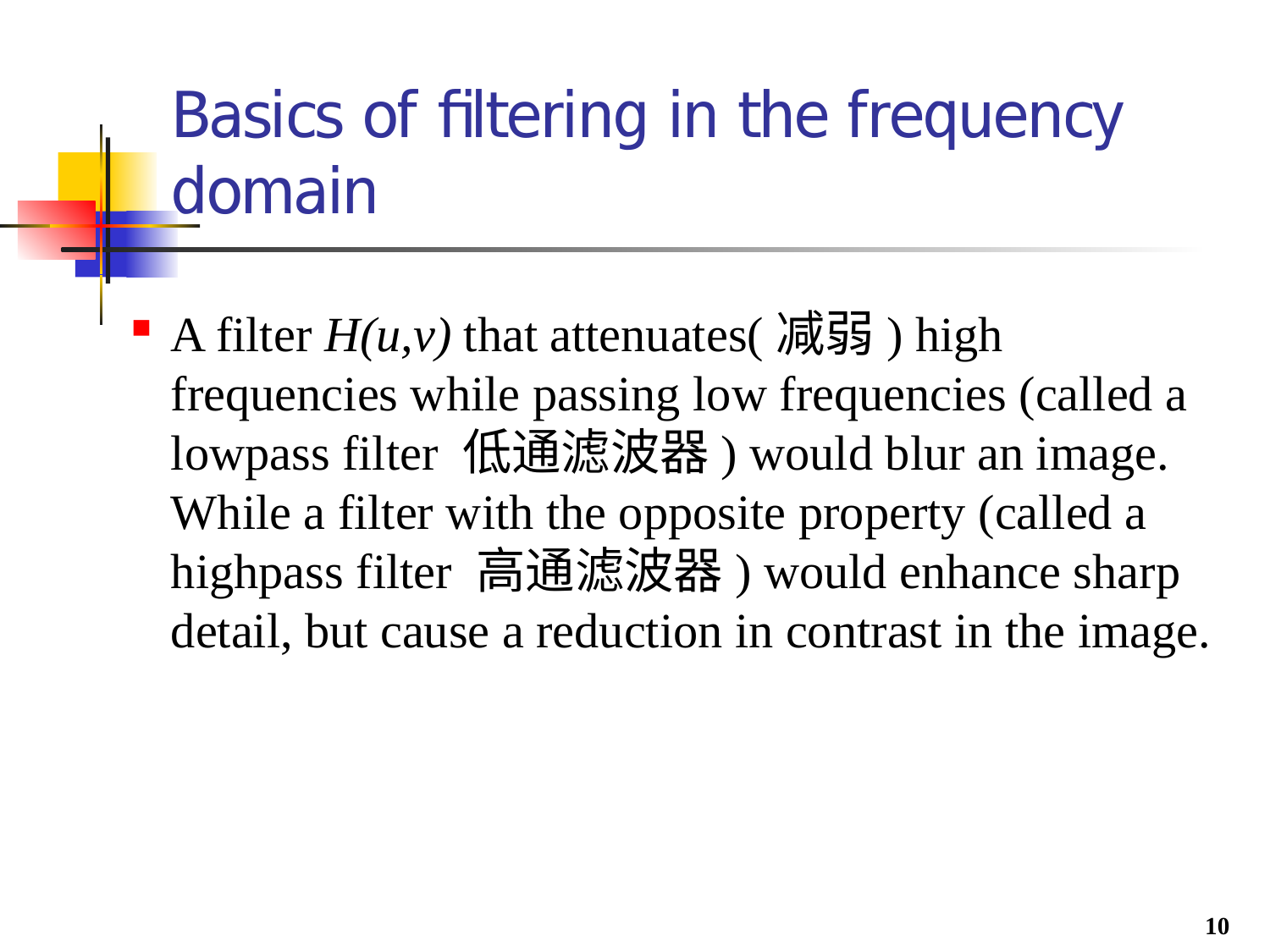

# Basics of filtering in the frequency domain
A filter H(u,v) that attenuates(减弱) high frequencies while passing low frequencies (called a lowpass filter 低通滤波器) would blur an image. While a filter with the opposite property (called a highpass filter 高通滤波器) would enhance sharp detail, but cause a reduction in contrast in the image.
10